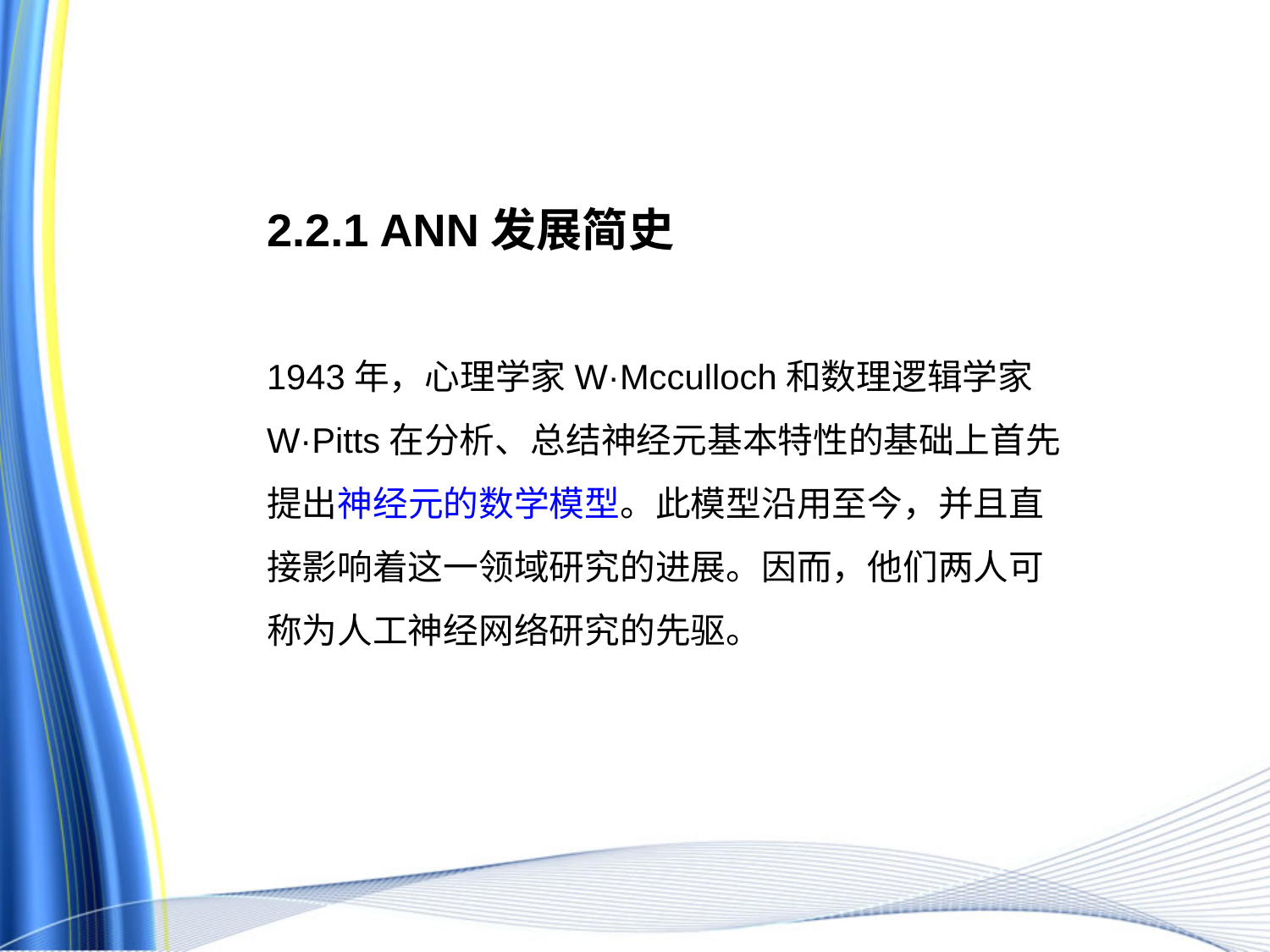

2.2.1 ANN发展简史

1943年，心理学家W·Mcculloch和数理逻辑学家W·Pitts在分析、总结神经元基本特性的基础上首先提出神经元的数学模型。此模型沿用至今，并且直接影响着这一领域研究的进展。因而，他们两人可称为人工神经网络研究的先驱。